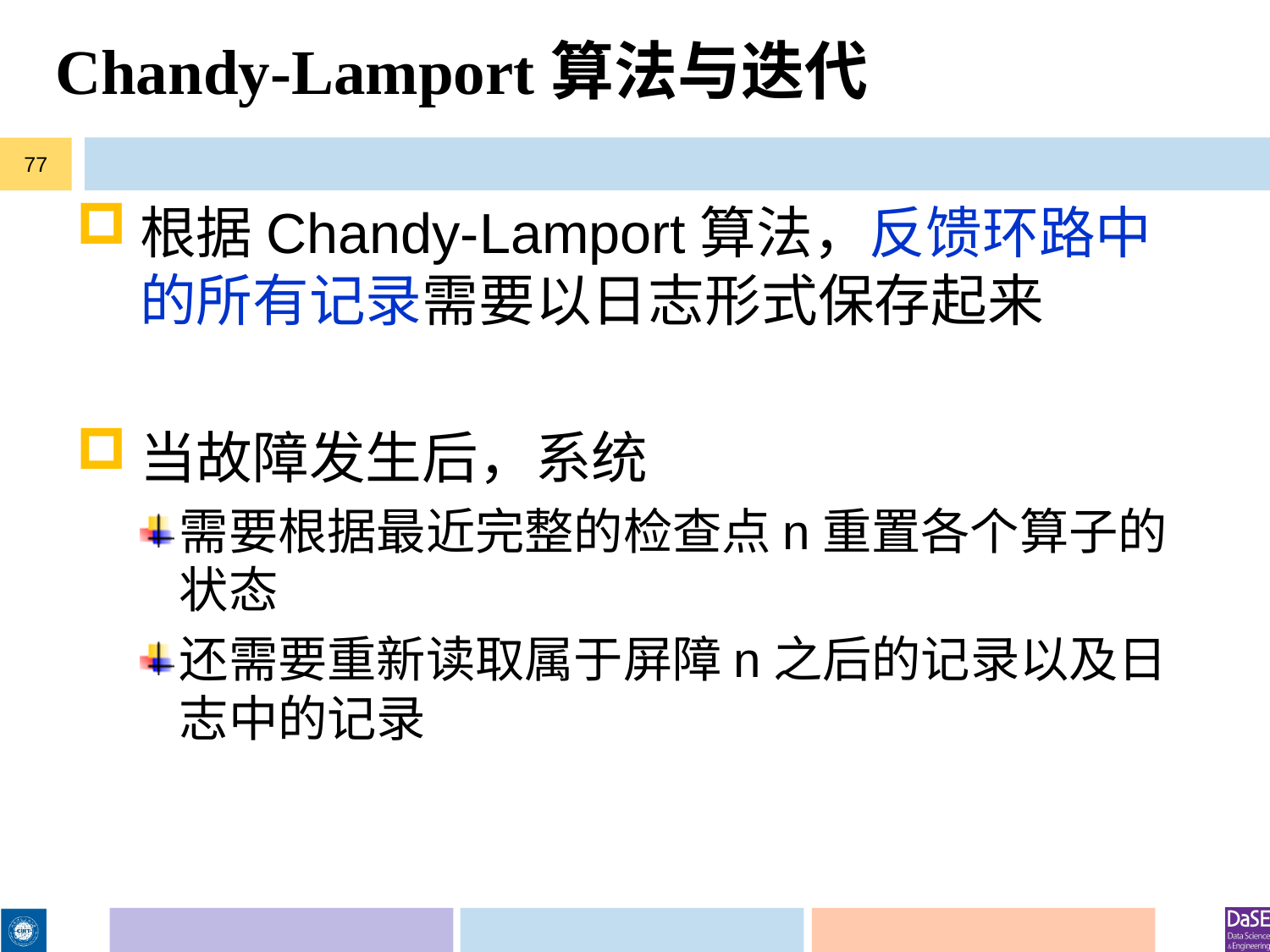

# Chandy-Lamport算法与迭代
77
根据Chandy-Lamport算法，反馈环路中的所有记录需要以日志形式保存起来

当故障发生后，系统
需要根据最近完整的检查点n重置各个算子的状态
还需要重新读取属于屏障n之后的记录以及日志中的记录